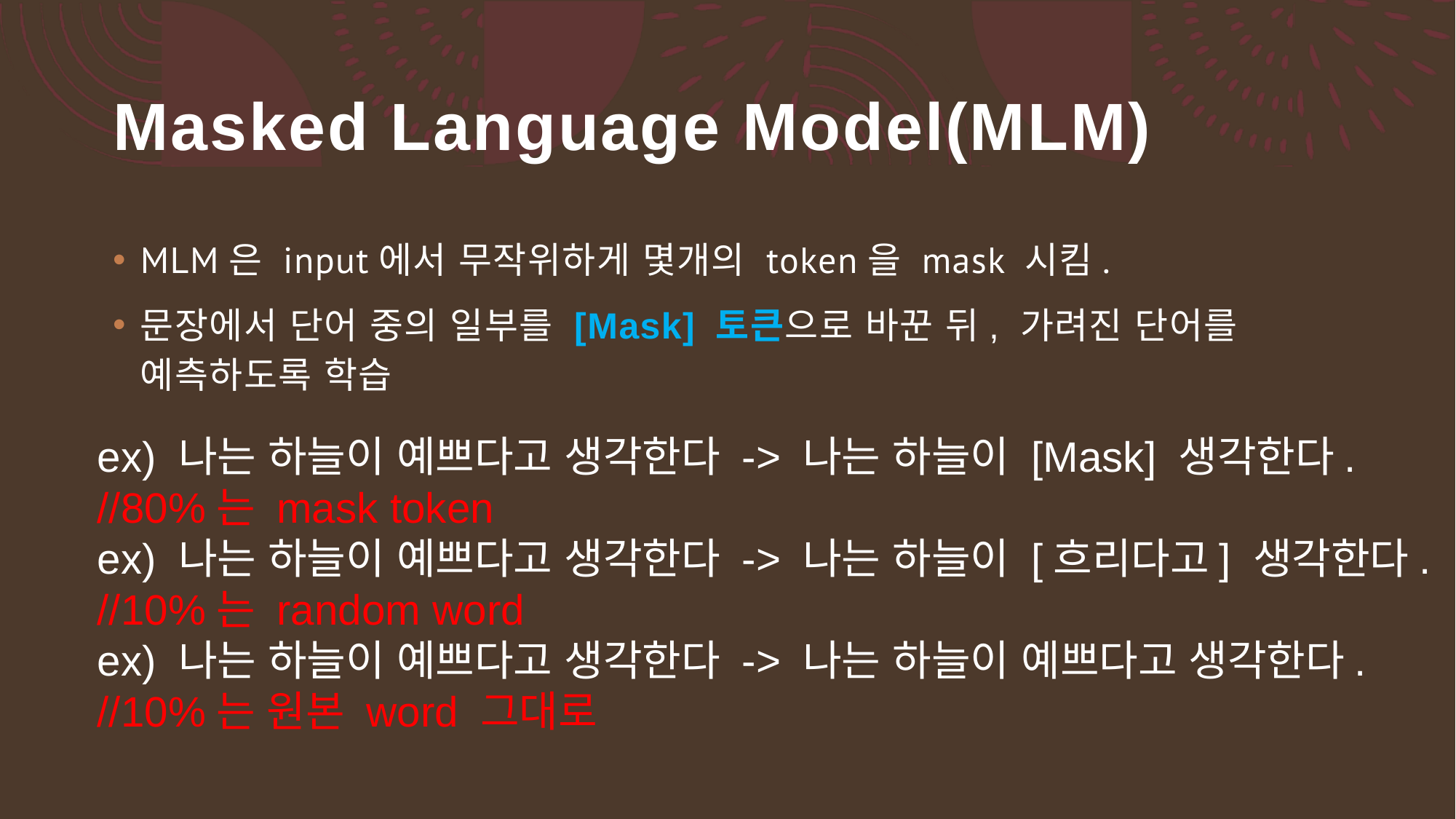

# Masked Language Model(MLM)
MLM은 input에서 무작위하게 몇개의 token을 mask 시킴.
문장에서 단어 중의 일부를 [Mask] 토큰으로 바꾼 뒤, 가려진 단어를 예측하도록 학습
ex) 나는 하늘이 예쁘다고 생각한다 -> 나는 하늘이 [Mask] 생각한다.
//80%는 mask token
ex) 나는 하늘이 예쁘다고 생각한다 -> 나는 하늘이 [흐리다고] 생각한다.
//10%는 random word
ex) 나는 하늘이 예쁘다고 생각한다 -> 나는 하늘이 예쁘다고 생각한다.
//10%는 원본 word 그대로